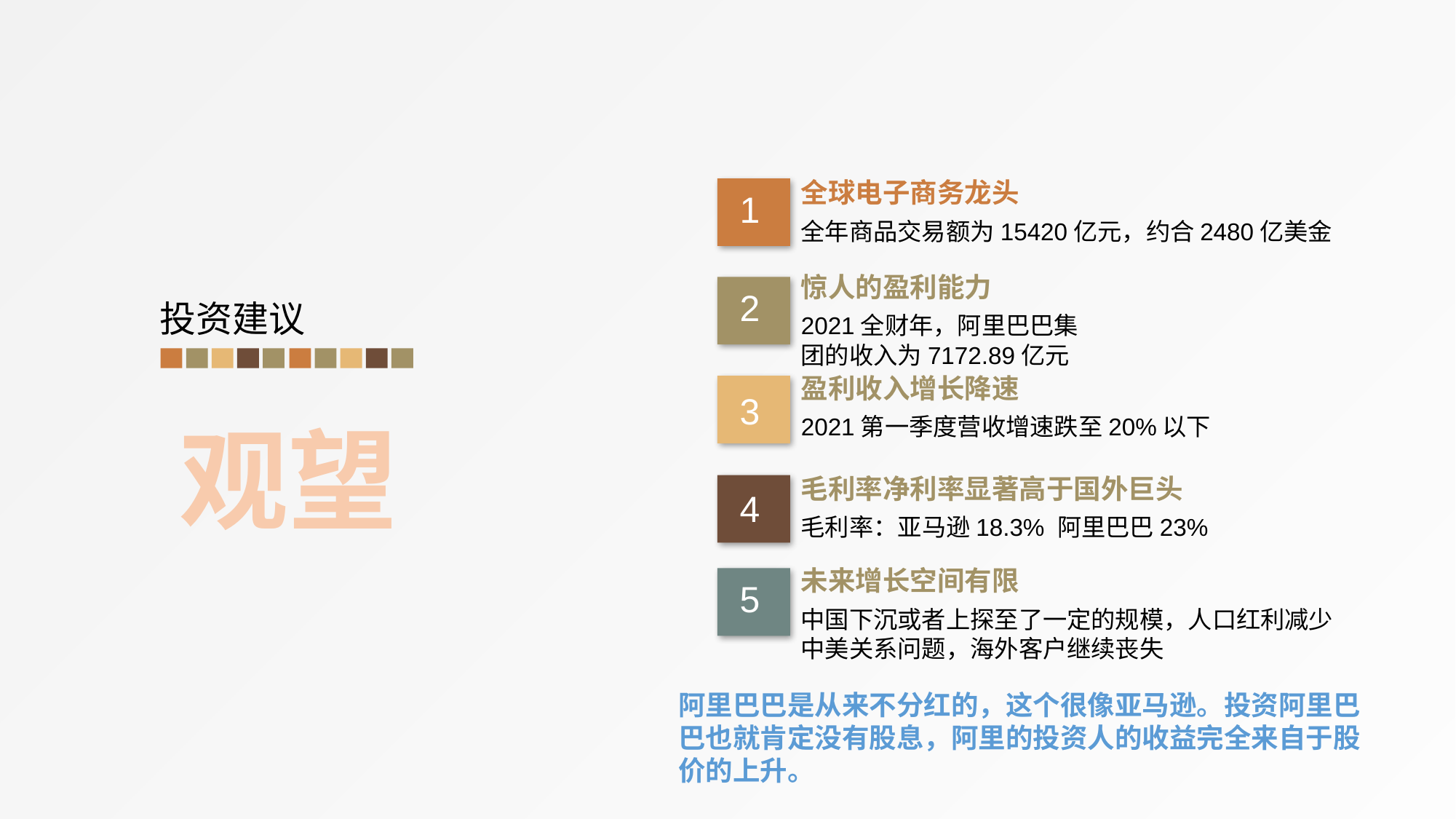

全球电子商务龙头
全年商品交易额为15420亿元，约合2480亿美金

1
惊人的盈利能力
2021全财年，阿里巴巴集团的收入为7172.89亿元

2
盈利收入增长降速
2021第一季度营收增速跌至20%以下

3
毛利率净利率显著高于国外巨头
毛利率：亚马逊18.3% 阿里巴巴23%

4
未来增长空间有限
中国下沉或者上探至了一定的规模，人口红利减少
中美关系问题，海外客户继续丧失

5
投资建议

观望
阿里巴巴是从来不分红的，这个很像亚马逊。投资阿里巴巴也就肯定没有股息，阿里的投资人的收益完全来自于股价的上升。